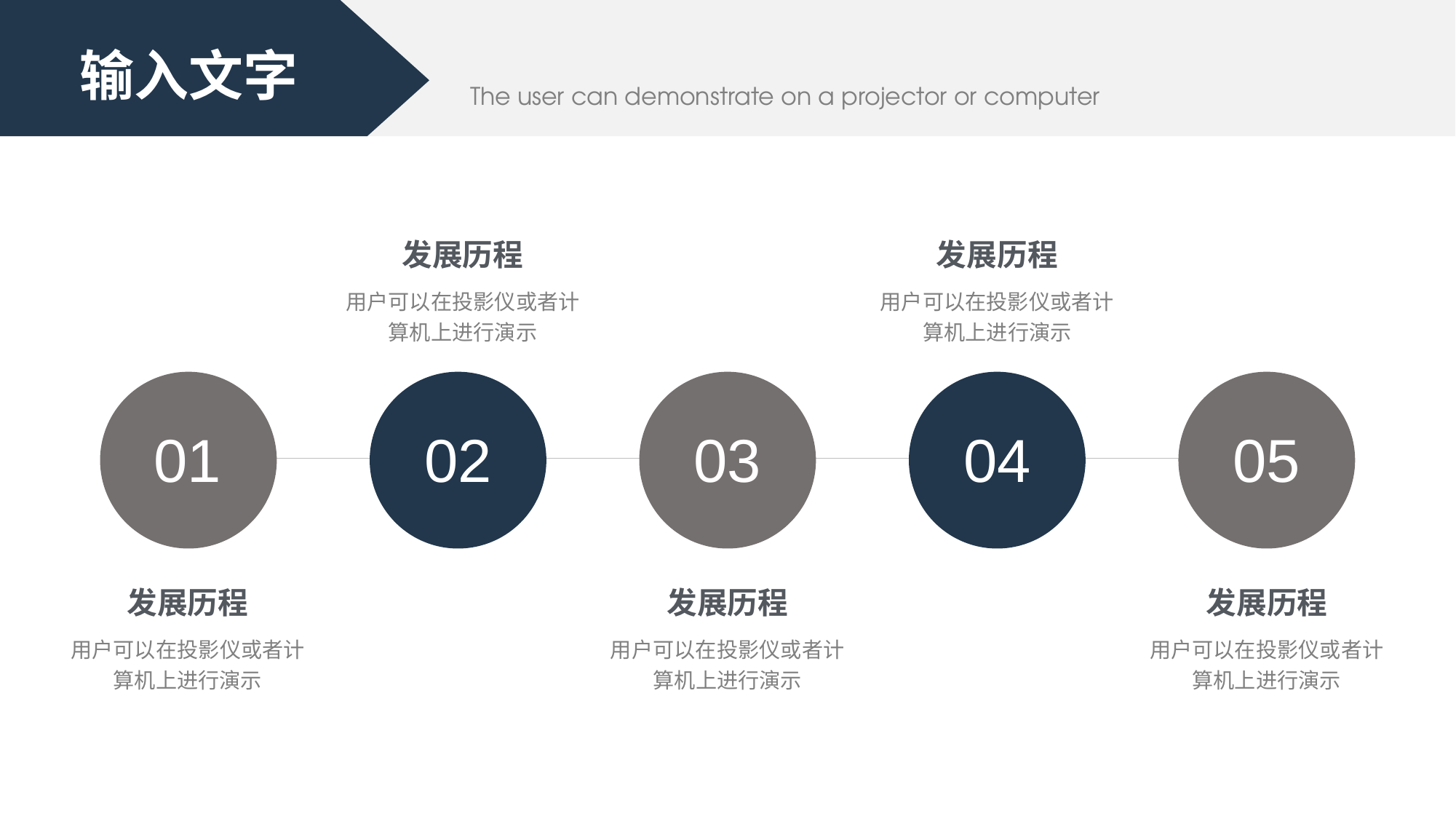

输入文字

The user can demonstrate on a projector or computer
发展历程
用户可以在投影仪或者计算机上进行演示
发展历程
用户可以在投影仪或者计算机上进行演示

01
02
03
04
05
发展历程
用户可以在投影仪或者计算机上进行演示
发展历程
用户可以在投影仪或者计算机上进行演示
发展历程
用户可以在投影仪或者计算机上进行演示